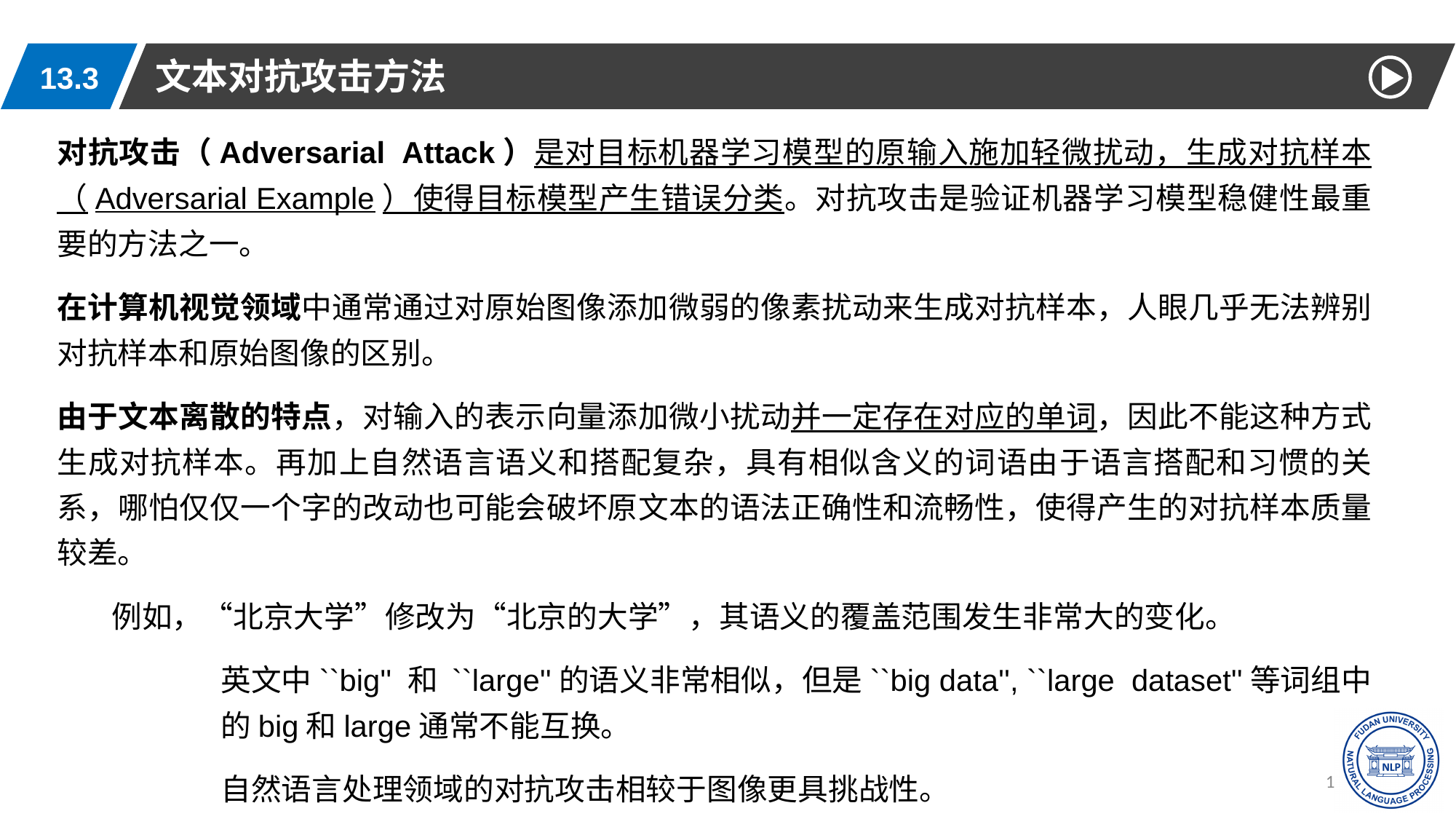

文本对抗攻击方法
13.3

对抗攻击（Adversarial  Attack）是对目标机器学习模型的原输入施加轻微扰动，生成对抗样本（Adversarial Example）使得目标模型产生错误分类。对抗攻击是验证机器学习模型稳健性最重要的方法之一。
在计算机视觉领域中通常通过对原始图像添加微弱的像素扰动来生成对抗样本，人眼几乎无法辨别对抗样本和原始图像的区别。
由于文本离散的特点，对输入的表示向量添加微小扰动并一定存在对应的单词，因此不能这种方式生成对抗样本。再加上自然语言语义和搭配复杂，具有相似含义的词语由于语言搭配和习惯的关系，哪怕仅仅一个字的改动也可能会破坏原文本的语法正确性和流畅性，使得产生的对抗样本质量较差。
例如，“北京大学”修改为“北京的大学”，其语义的覆盖范围发生非常大的变化。
英文中``big'' 和 ``large''的语义非常相似，但是``big data'', ``large  dataset''等词组中的big和large通常不能互换。
自然语言处理领域的对抗攻击相较于图像更具挑战性。
17